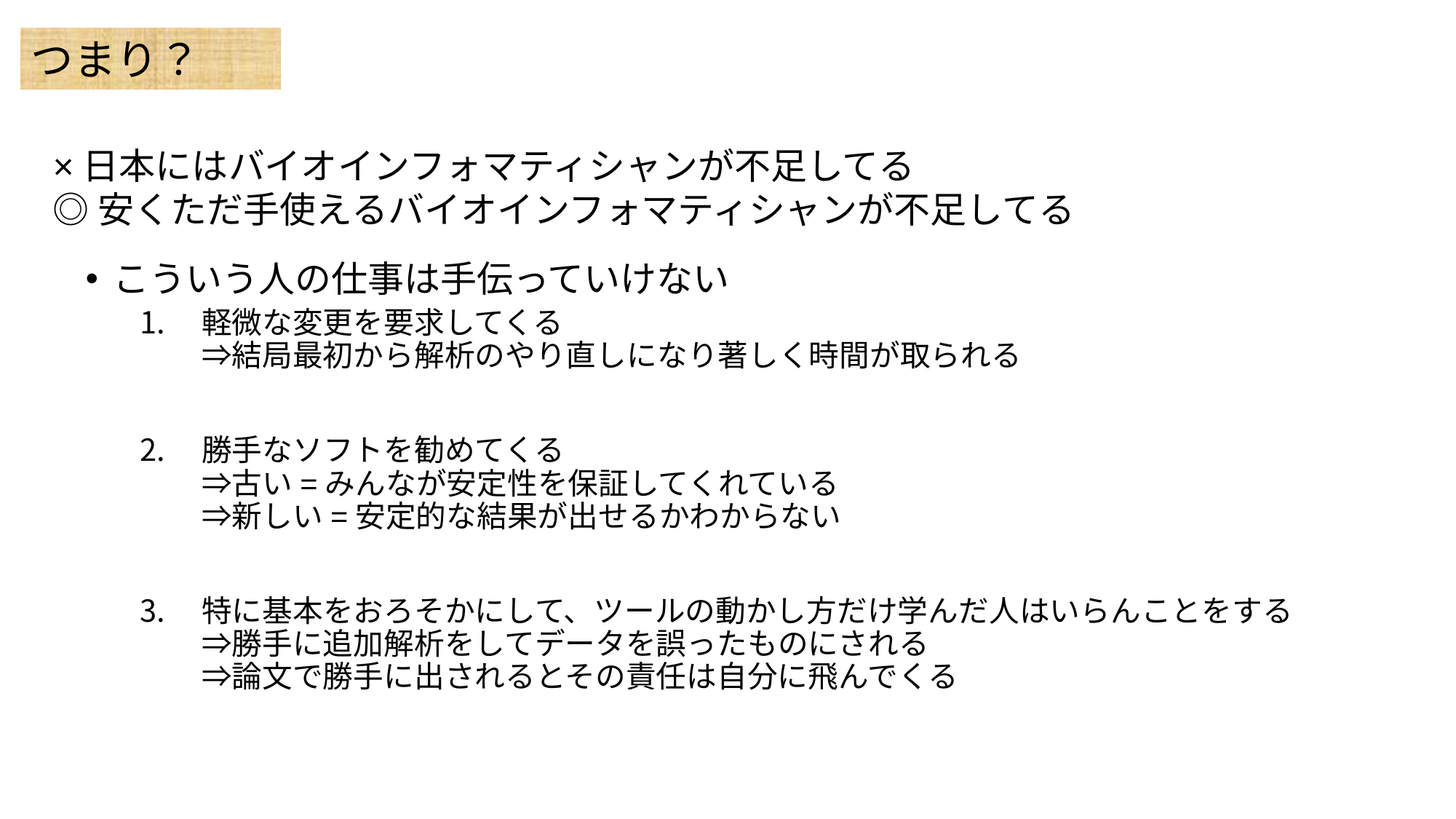

つまり？
×日本にはバイオインフォマティシャンが不足してる
◎安くただ手使えるバイオインフォマティシャンが不足してる
こういう人の仕事は手伝っていけない
軽微な変更を要求してくる
⇒結局最初から解析のやり直しになり著しく時間が取られる

勝手なソフトを勧めてくる
⇒古い=みんなが安定性を保証してくれている
⇒新しい=安定的な結果が出せるかわからない

特に基本をおろそかにして、ツールの動かし方だけ学んだ人はいらんことをする
⇒勝手に追加解析をしてデータを誤ったものにされる
⇒論文で勝手に出されるとその責任は自分に飛んでくる